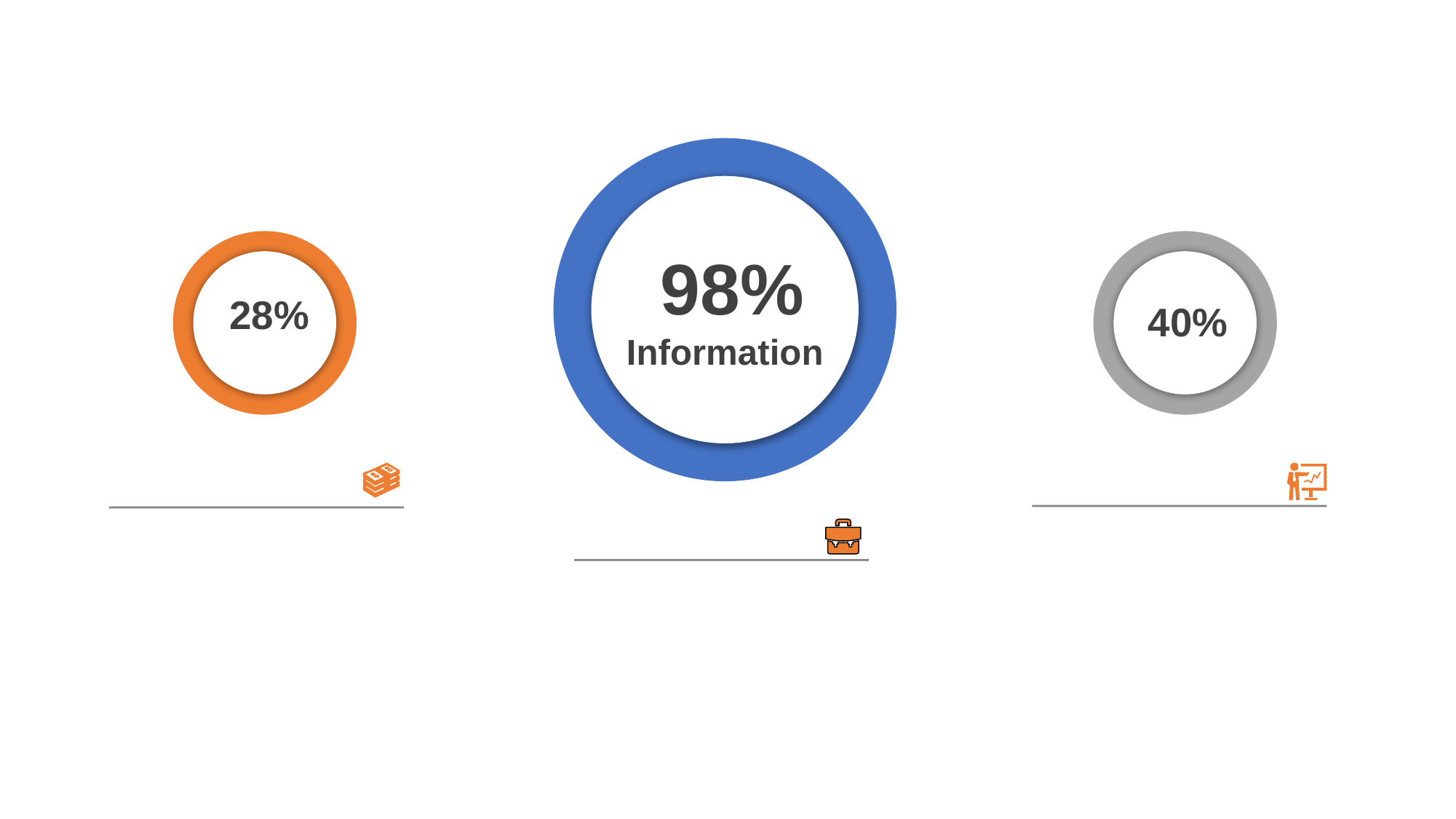

98%
Information

40%

28%

单击填加标题
单击填加标题
输入替换内容58pic.com
输入替换内容58pic.com
输入替换内容58pic.com
输入替换内容58pic.com
单击填加标题
输入替换内容58pic.com
输入替换内容58pic.com